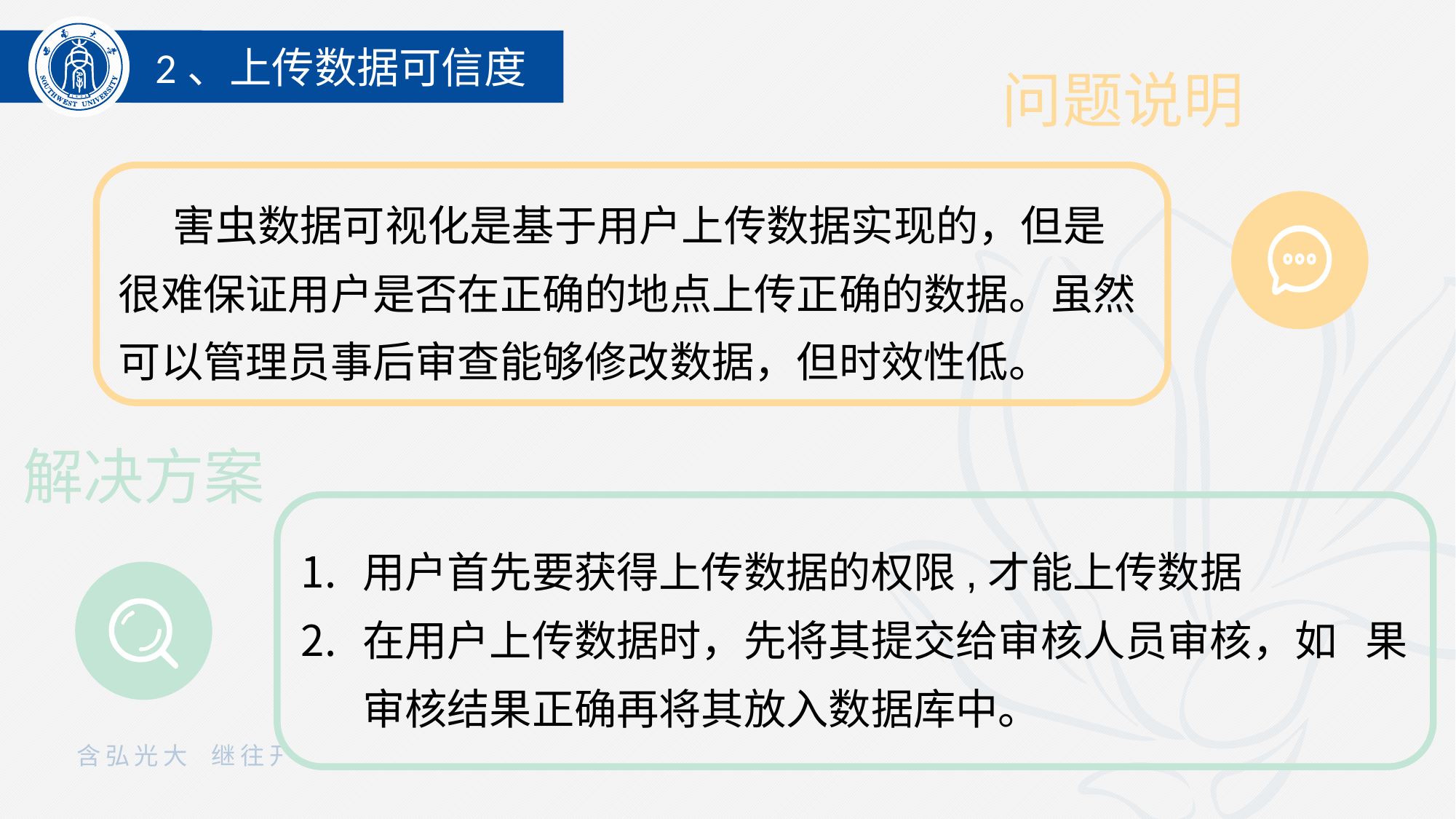

2、上传数据可信度
问题说明
害虫数据可视化是基于用户上传数据实现的，但是很难保证用户是否在正确的地点上传正确的数据。虽然可以管理员事后审查能够修改数据，但时效性低。

解决方案
用户首先要获得上传数据的权限,才能上传数据
在用户上传数据时，先将其提交给审核人员审核，如   果审核结果正确再将其放入数据库中。